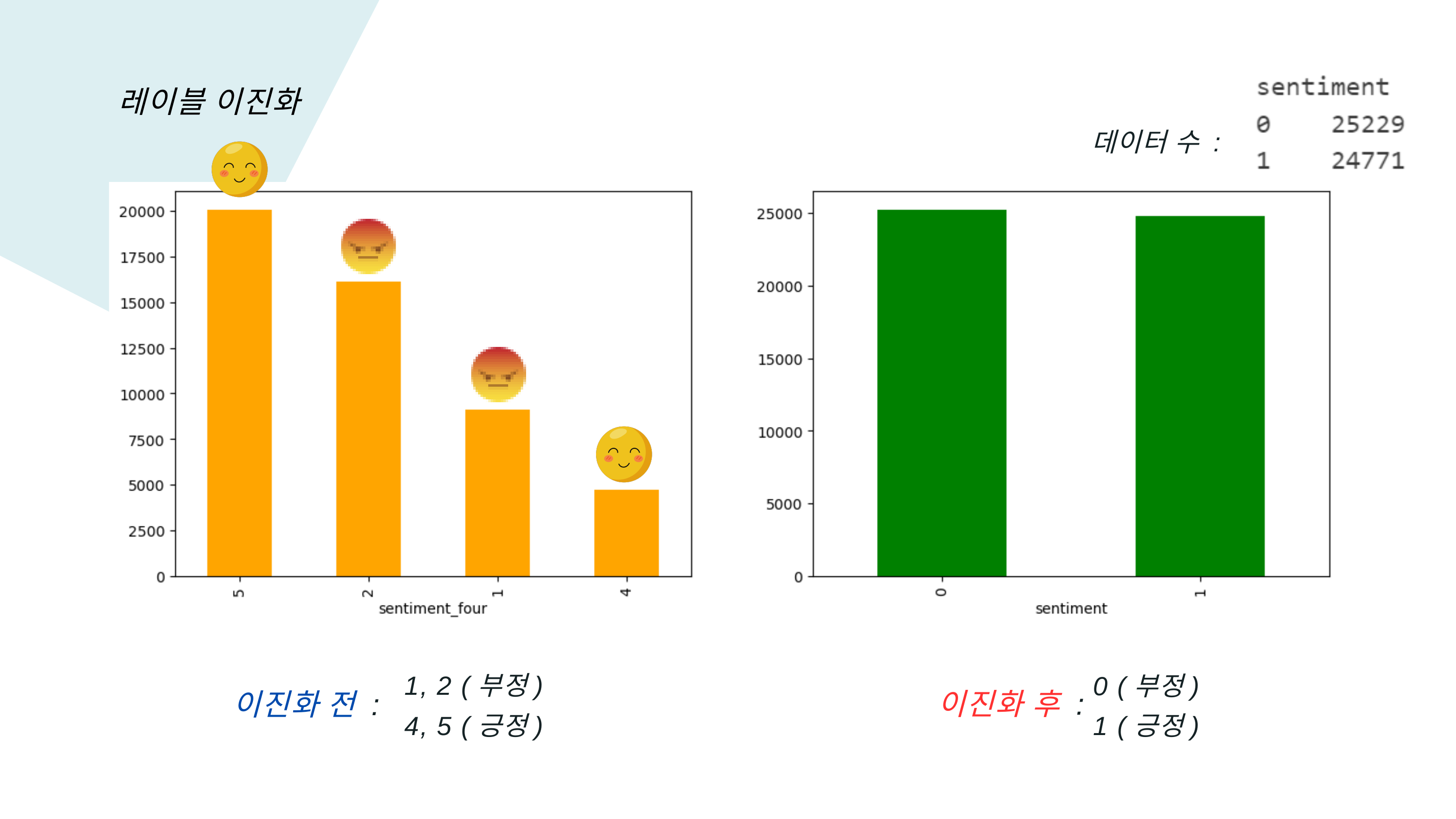

레이블 이진화
데이터 수 :

 1, 2 (부정)
  4, 5 (긍정)
0 (부정)
1 (긍정)
이진화 후 :
이진화 전 :